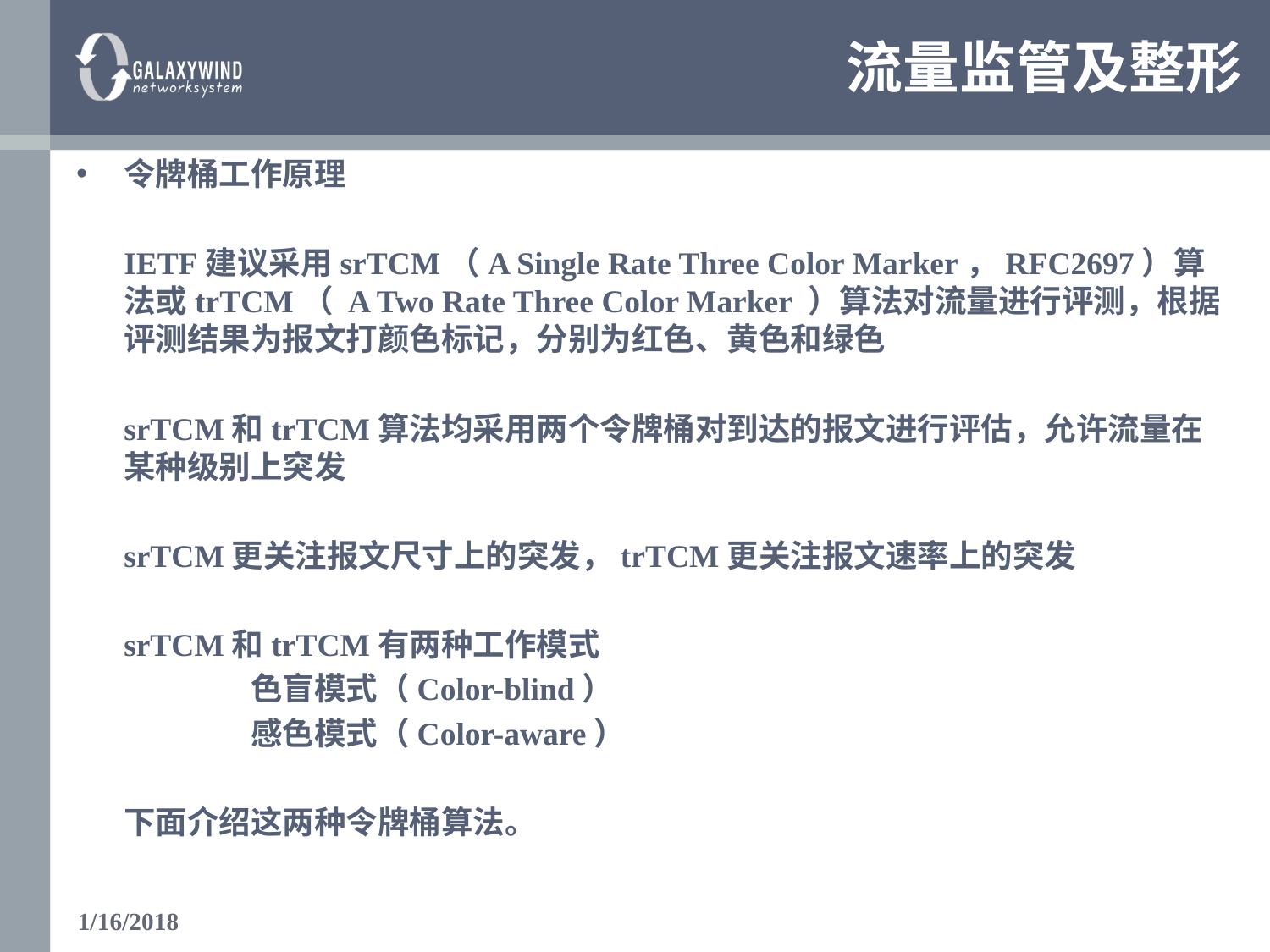

# 流量监管及整形
令牌桶工作原理

	IETF建议采用srTCM（A Single Rate Three Color Marker，RFC2697）算法或trTCM（ A Two Rate Three Color Marker ）算法对流量进行评测，根据评测结果为报文打颜色标记，分别为红色、黄色和绿色

	srTCM和trTCM算法均采用两个令牌桶对到达的报文进行评估，允许流量在某种级别上突发

	srTCM更关注报文尺寸上的突发，trTCM更关注报文速率上的突发

	srTCM和trTCM有两种工作模式
		色盲模式（Color-blind）
		感色模式（Color-aware）

	下面介绍这两种令牌桶算法。

1/16/2018